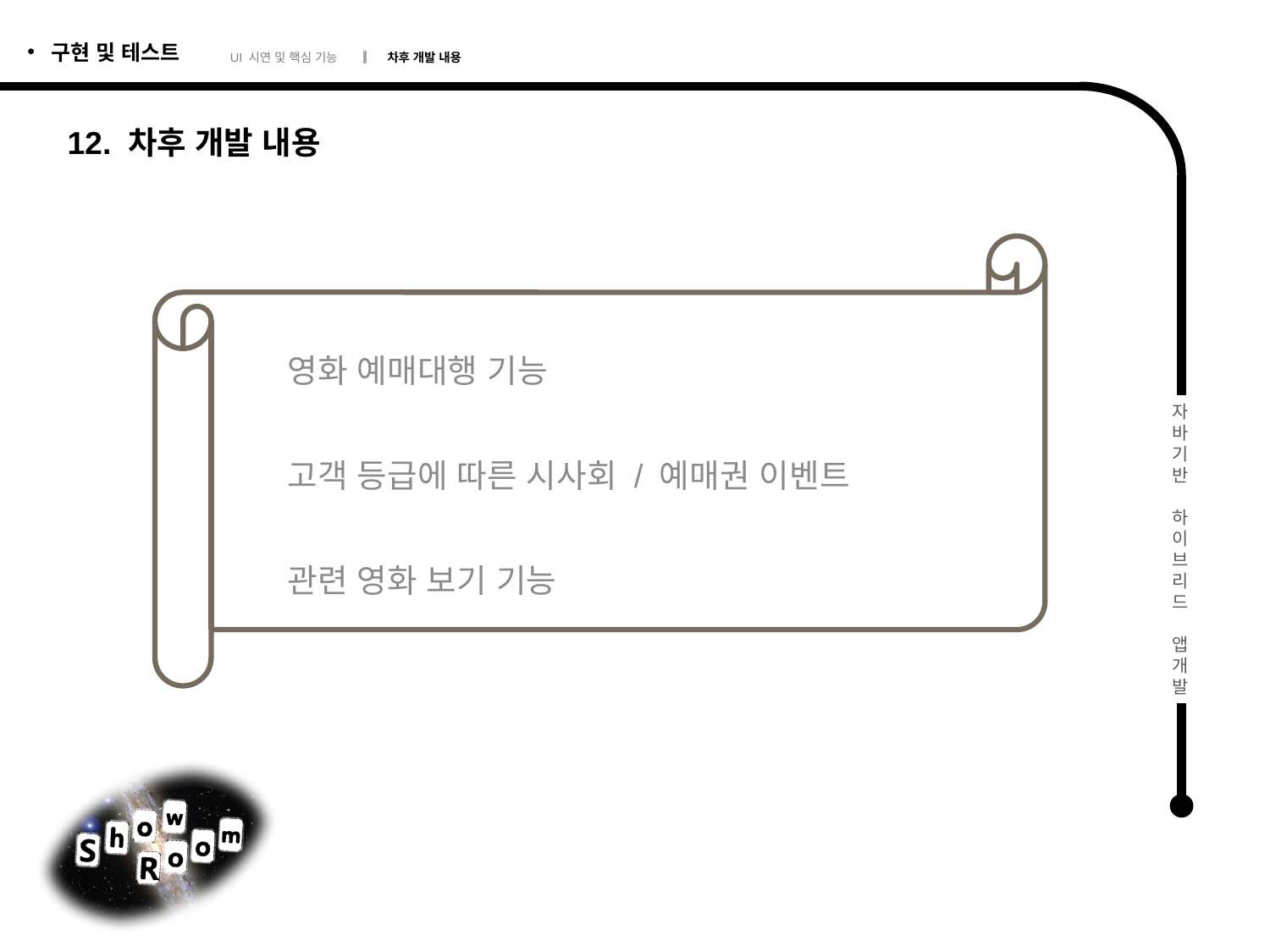

12. 차후 개발 내용

영화 예매대행 기능
고객 등급에 따른 시사회 / 예매권 이벤트
관련 영화 보기 기능